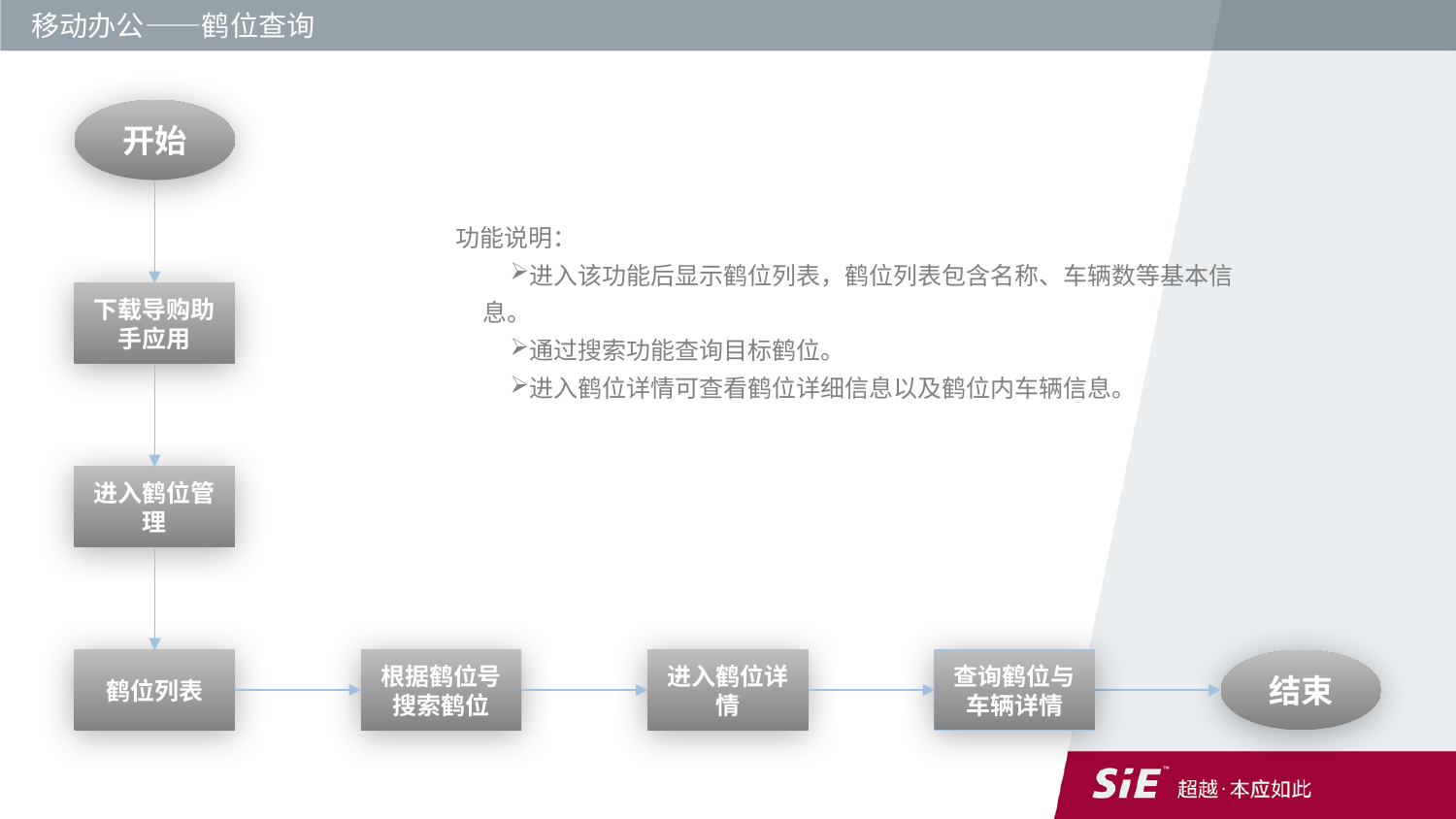

移动办公——鹤位查询
开始
功能说明：
进入该功能后显示鹤位列表，鹤位列表包含名称、车辆数等基本信息。
通过搜索功能查询目标鹤位。
进入鹤位详情可查看鹤位详细信息以及鹤位内车辆信息。
下载导购助手应用
进入鹤位管理
查询鹤位与车辆详情
结束
根据鹤位号搜索鹤位
进入鹤位详情
鹤位列表